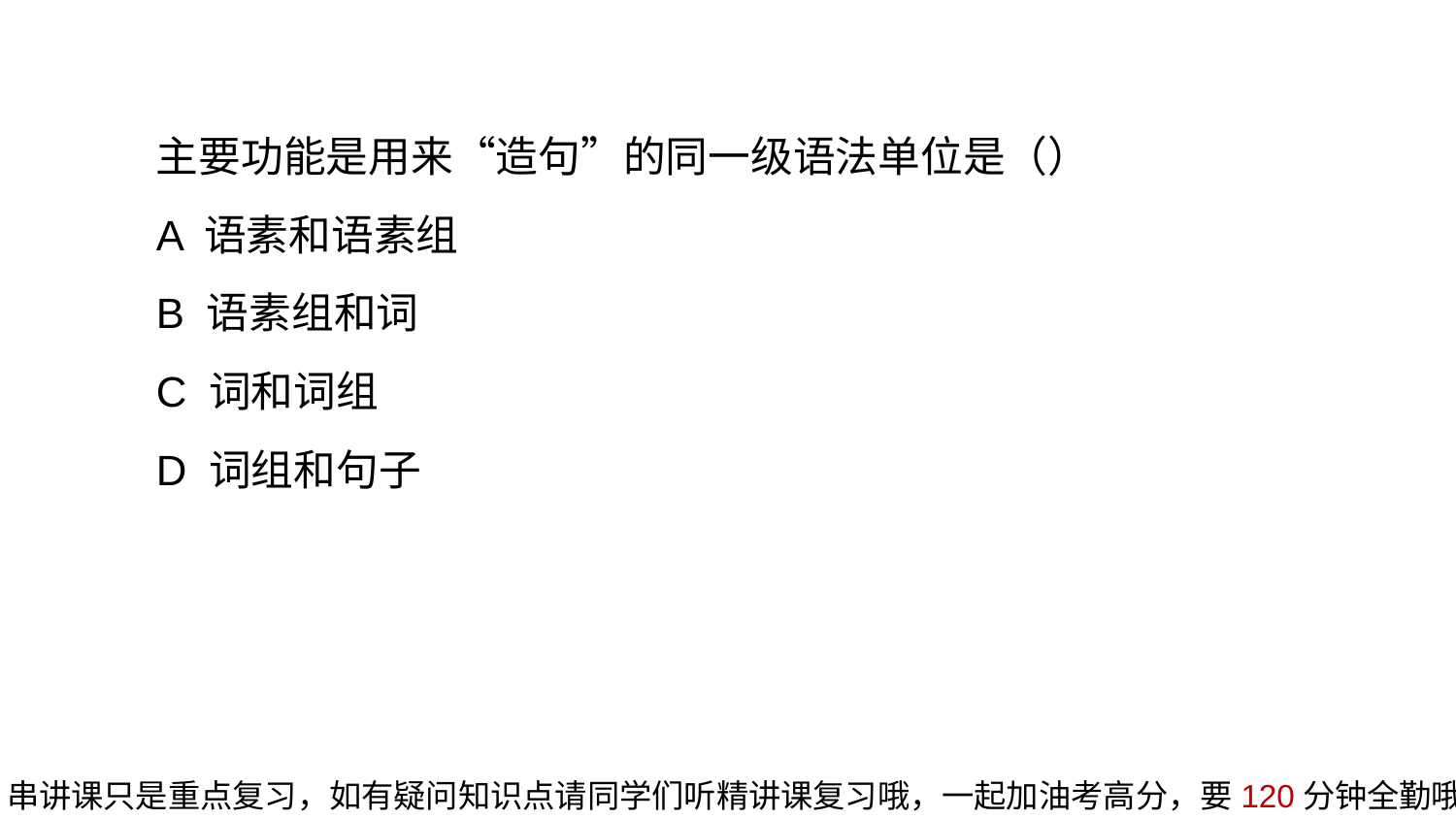

主要功能是用来“造句”的同一级语法单位是（）
A 语素和语素组
B 语素组和词
C 词和词组
D 词组和句子